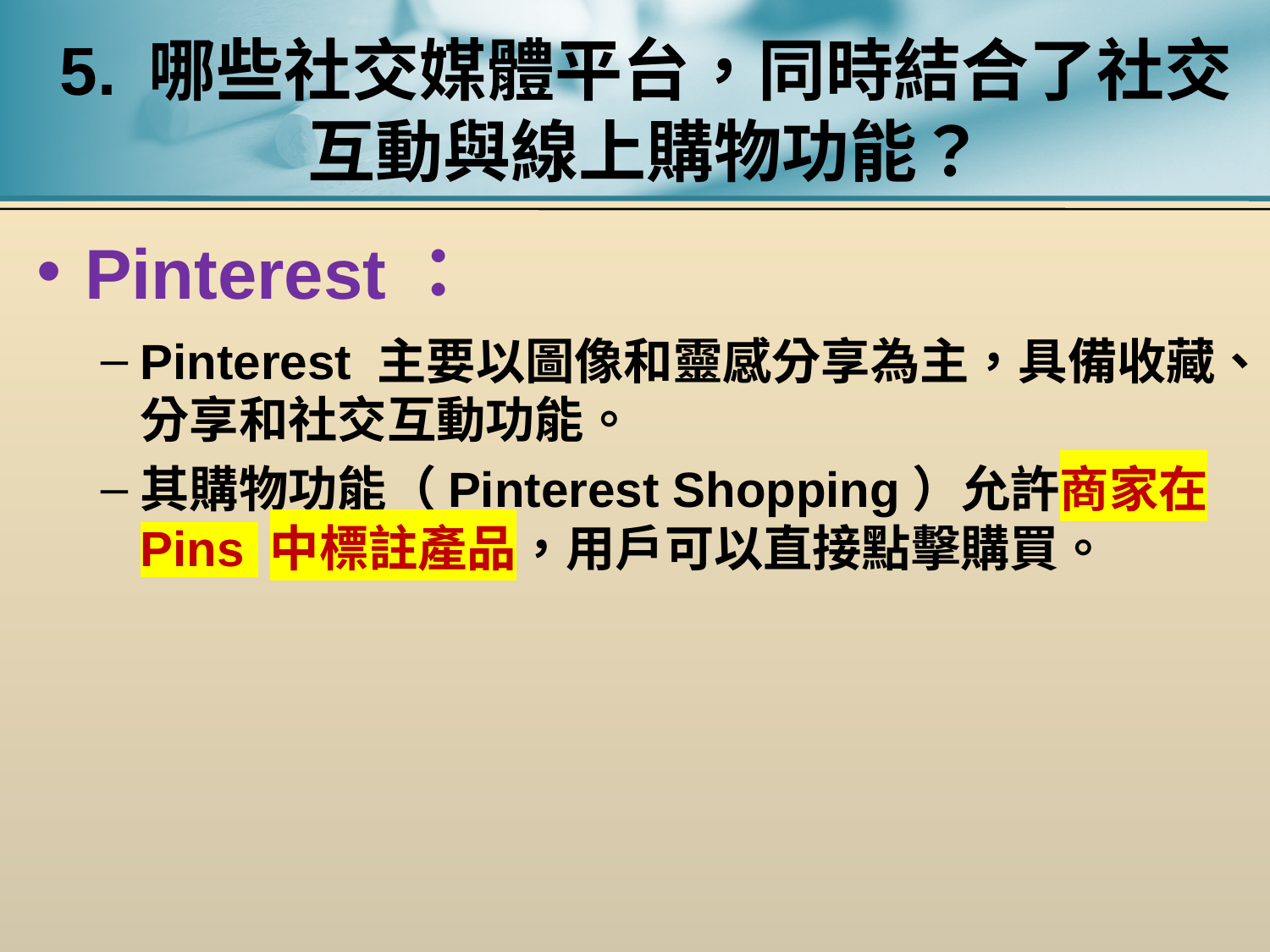

# 5. 哪些社交媒體平台，同時結合了社交互動與線上購物功能？
Pinterest：
Pinterest 主要以圖像和靈感分享為主，具備收藏、分享和社交互動功能。
其購物功能（Pinterest Shopping）允許商家在 Pins 中標註產品，用戶可以直接點擊購買。